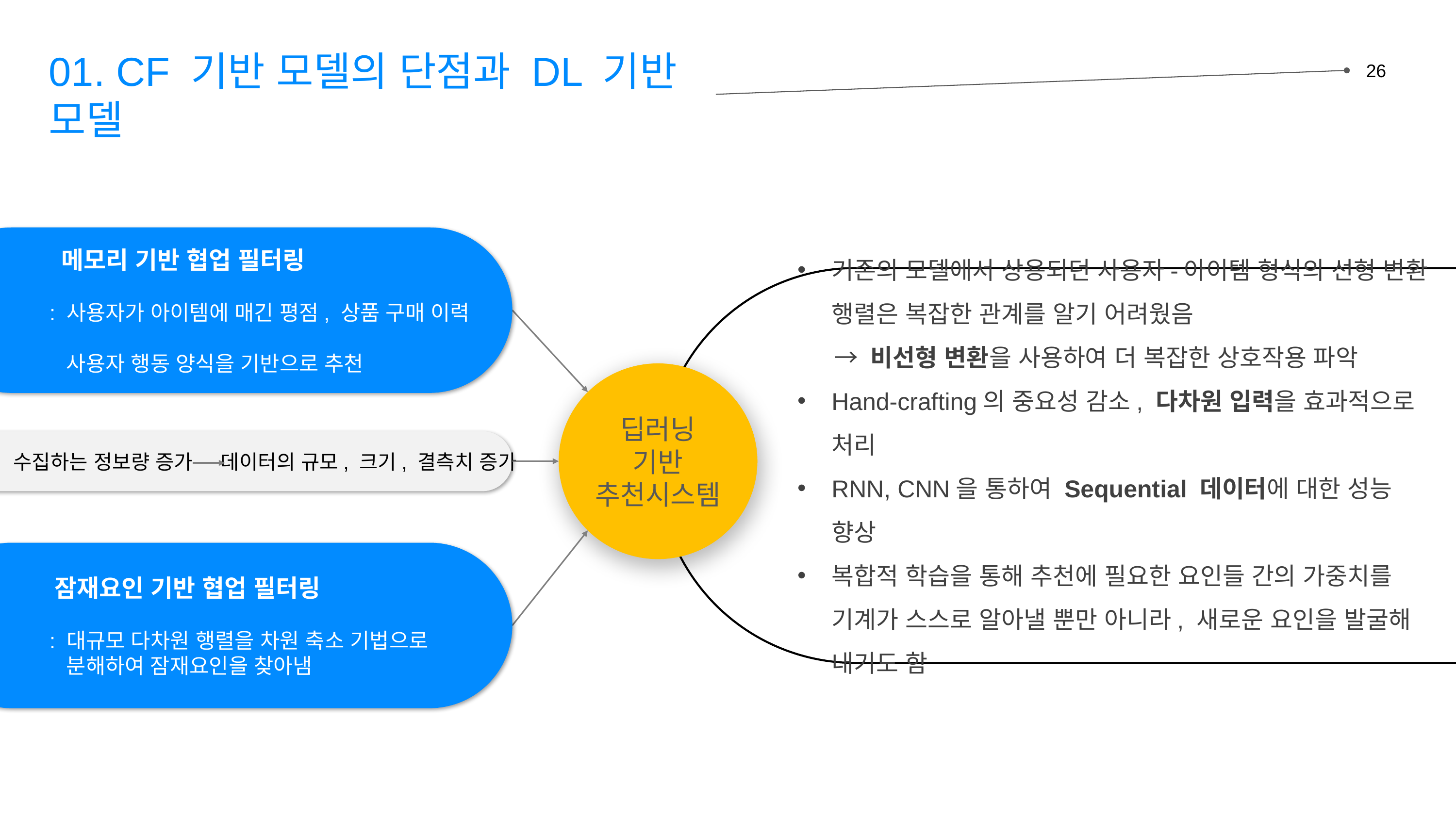

01. CF 기반 모델의 단점과 DL 기반 모델
26
              메모리 기반 협업 필터링

               : 사용자가 아이템에 매긴 평점, 상품 구매 이력 등의
                 사용자 행동 양식을 기반으로 추천

기존의 모델에서 상용되던 사용자-아이템 형식의 선형 변환 행렬은 복잡한 관계를 알기 어려웠음
→ 비선형 변환을 사용하여 더 복잡한 상호작용 파악
Hand-crafting의 중요성 감소, 다차원 입력을 효과적으로 처리
RNN, CNN을 통하여 Sequential 데이터에 대한 성능 향상
복합적 학습을 통해 추천에 필요한 요인들 간의 가중치를 기계가 스스로 알아낼 뿐만 아니라, 새로운 요인을 발굴해 내기도 함

딥러닝 기반
추천시스템

수집하는 정보량 증가
데이터의 규모, 크기, 결측치 증가
             잠재요인 기반 협업 필터링

               : 대규모 다차원 행렬을 차원 축소 기법으로
                 분해하여 잠재요인을 찾아냄